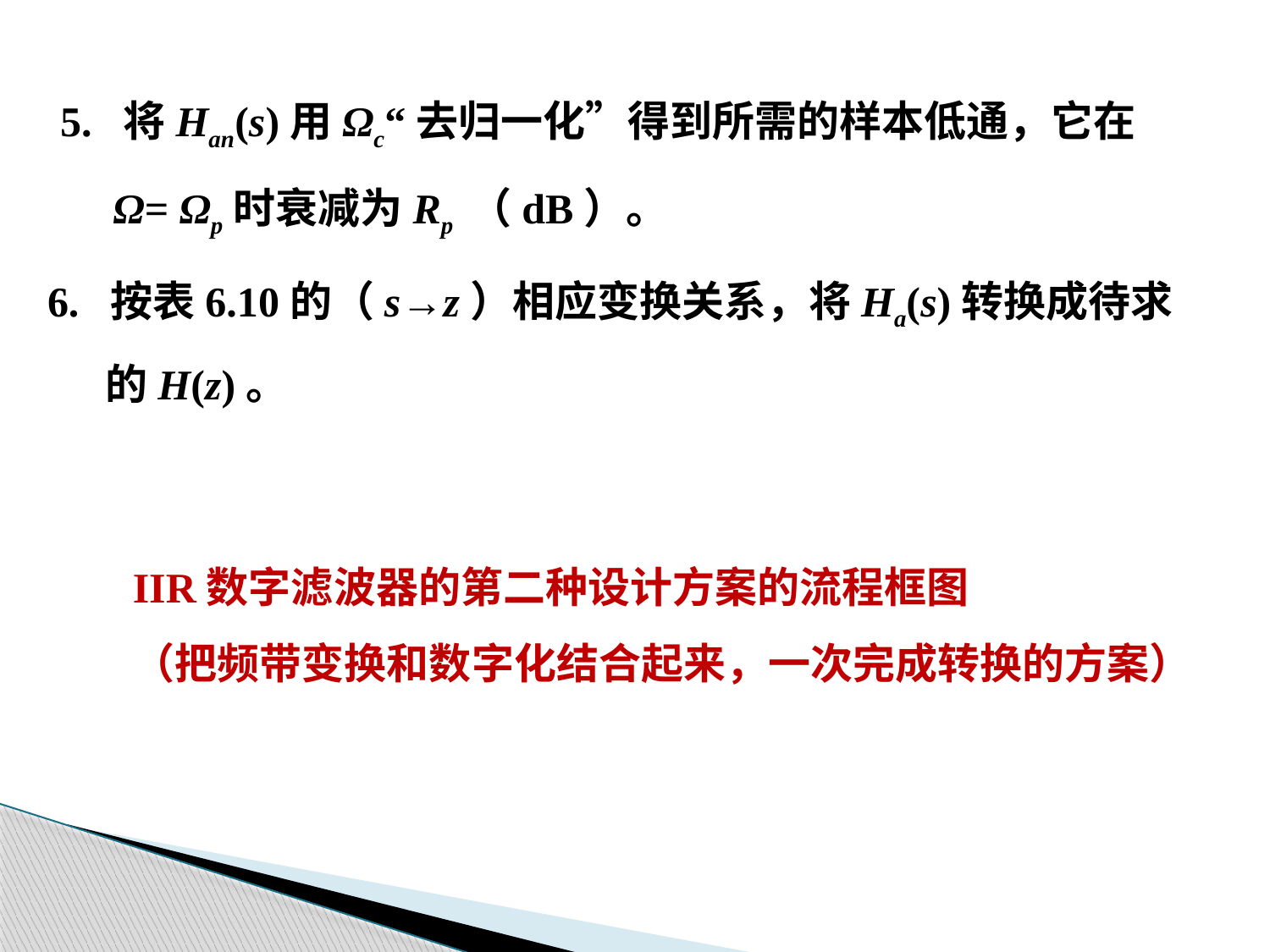

5.  将Han(s)用Ωc“去归一化”得到所需的样本低通，它在
     Ω= Ωp时衰减为Rp （dB）。
6.  按表6.10的（s→z）相应变换关系，将Ha(s)转换成待求
     的H(z)。
IIR数字滤波器的第二种设计方案的流程框图
（把频带变换和数字化结合起来，一次完成转换的方案）